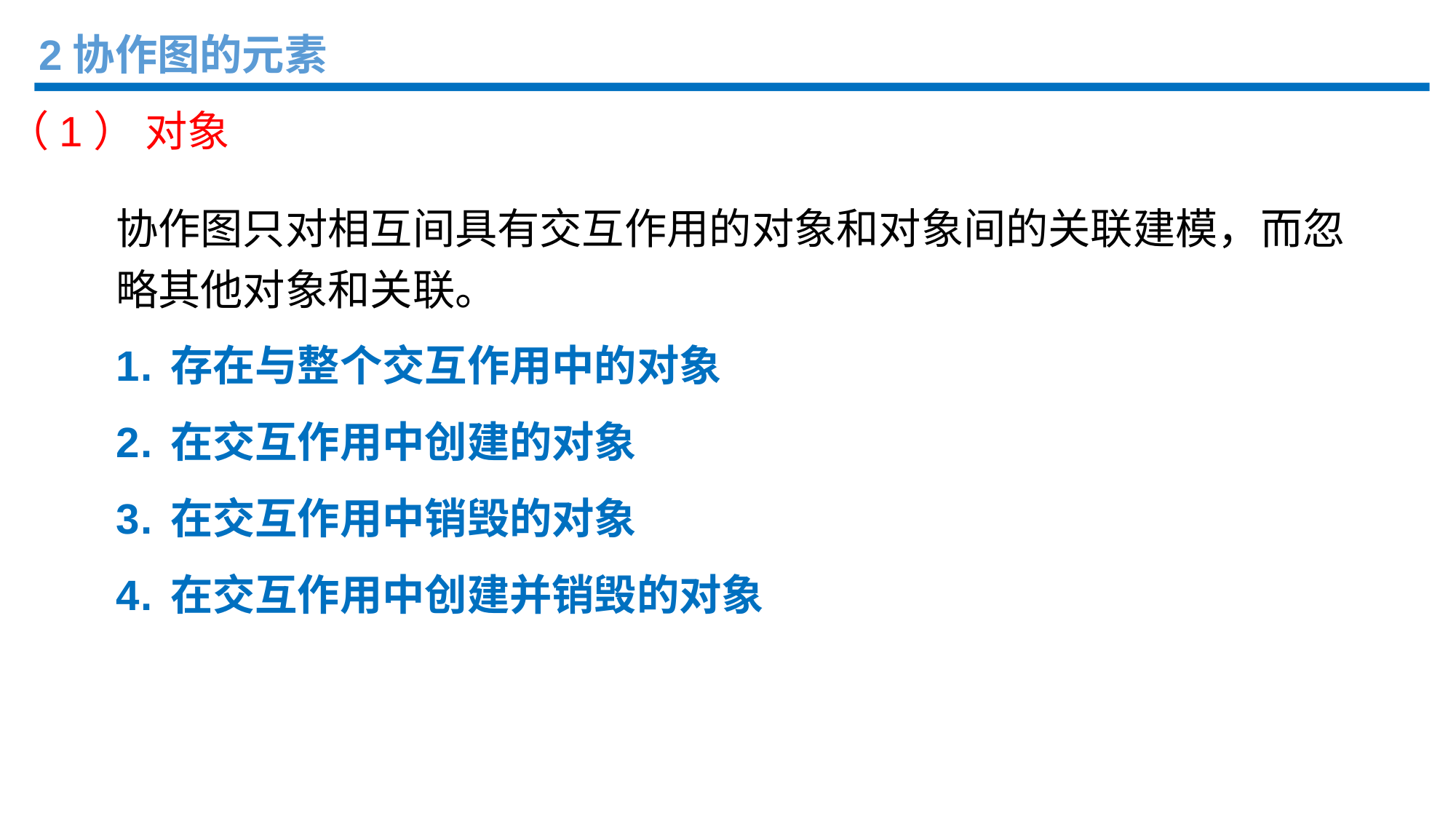

2协作图的元素
（1） 对象
协作图只对相互间具有交互作用的对象和对象间的关联建模，而忽略其他对象和关联。
存在与整个交互作用中的对象
在交互作用中创建的对象
在交互作用中销毁的对象
在交互作用中创建并销毁的对象